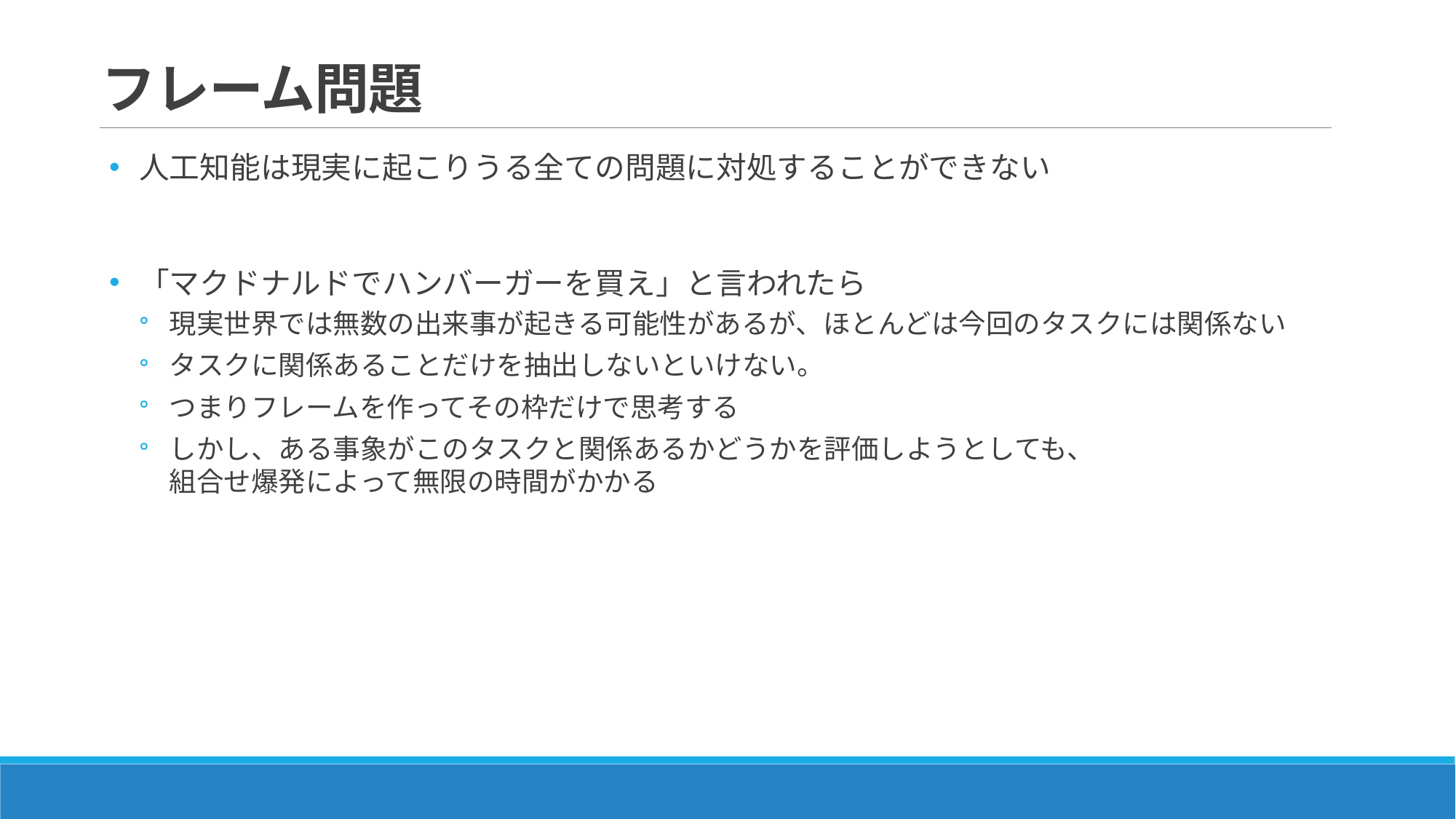

# フレーム問題
人工知能は現実に起こりうる全ての問題に対処することができない

「マクドナルドでハンバーガーを買え」と言われたら
現実世界では無数の出来事が起きる可能性があるが、ほとんどは今回のタスクには関係ない
タスクに関係あることだけを抽出しないといけない。
つまりフレームを作ってその枠だけで思考する
しかし、ある事象がこのタスクと関係あるかどうかを評価しようとしても、
組合せ爆発によって無限の時間がかかる